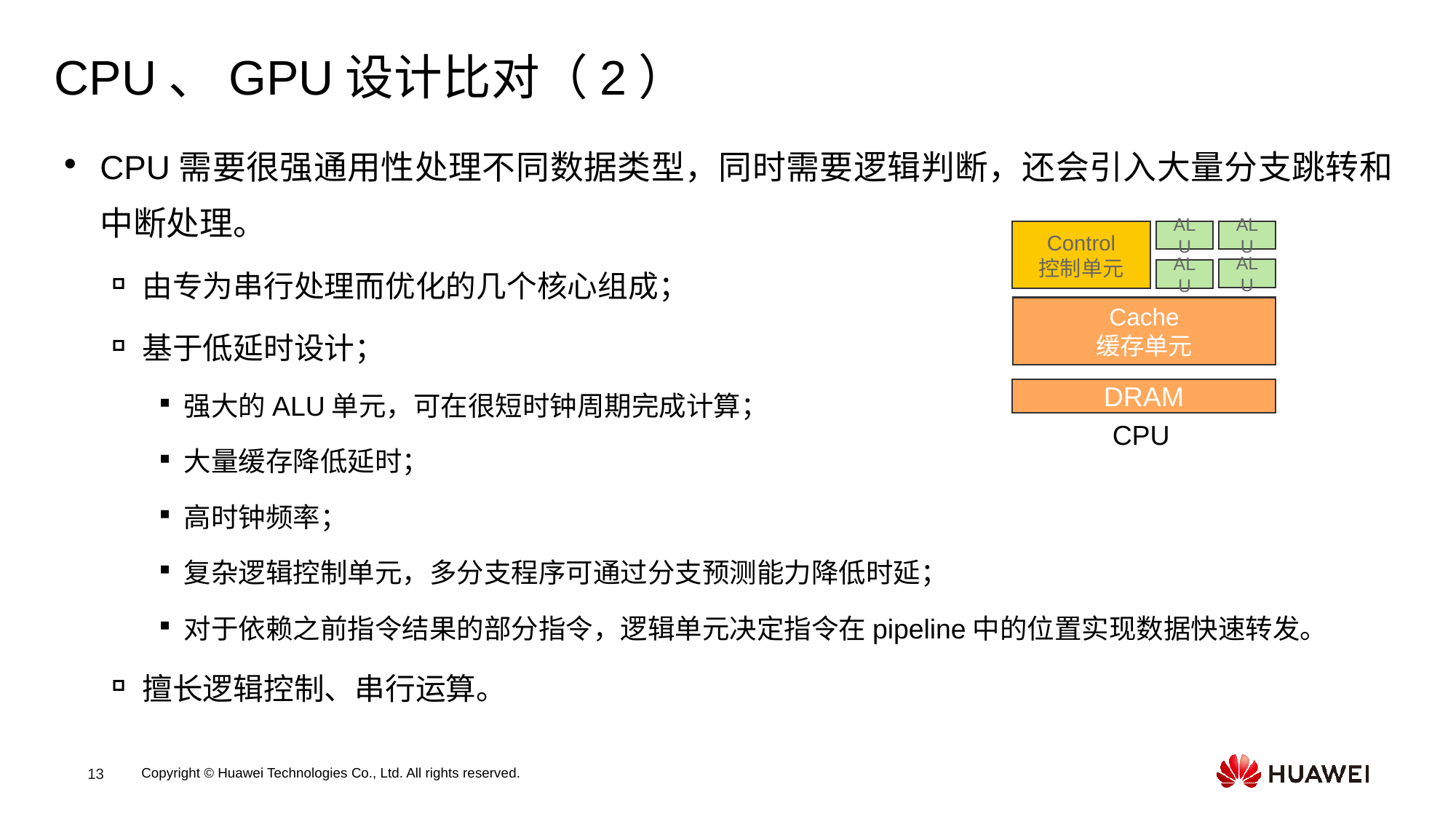

# CPU、GPU设计比对（2）
CPU需要很强通用性处理不同数据类型，同时需要逻辑判断，还会引入大量分支跳转和中断处理。
由专为串行处理而优化的几个核心组成；
基于低延时设计；
强大的ALU单元，可在很短时钟周期完成计算；
大量缓存降低延时；
高时钟频率；
复杂逻辑控制单元，多分支程序可通过分支预测能力降低时延；
对于依赖之前指令结果的部分指令，逻辑单元决定指令在pipeline中的位置实现数据快速转发。
擅长逻辑控制、串行运算。

ALU
ALU
Control
控制单元
ALU
ALU
Cache
缓存单元
DRAM
CPU